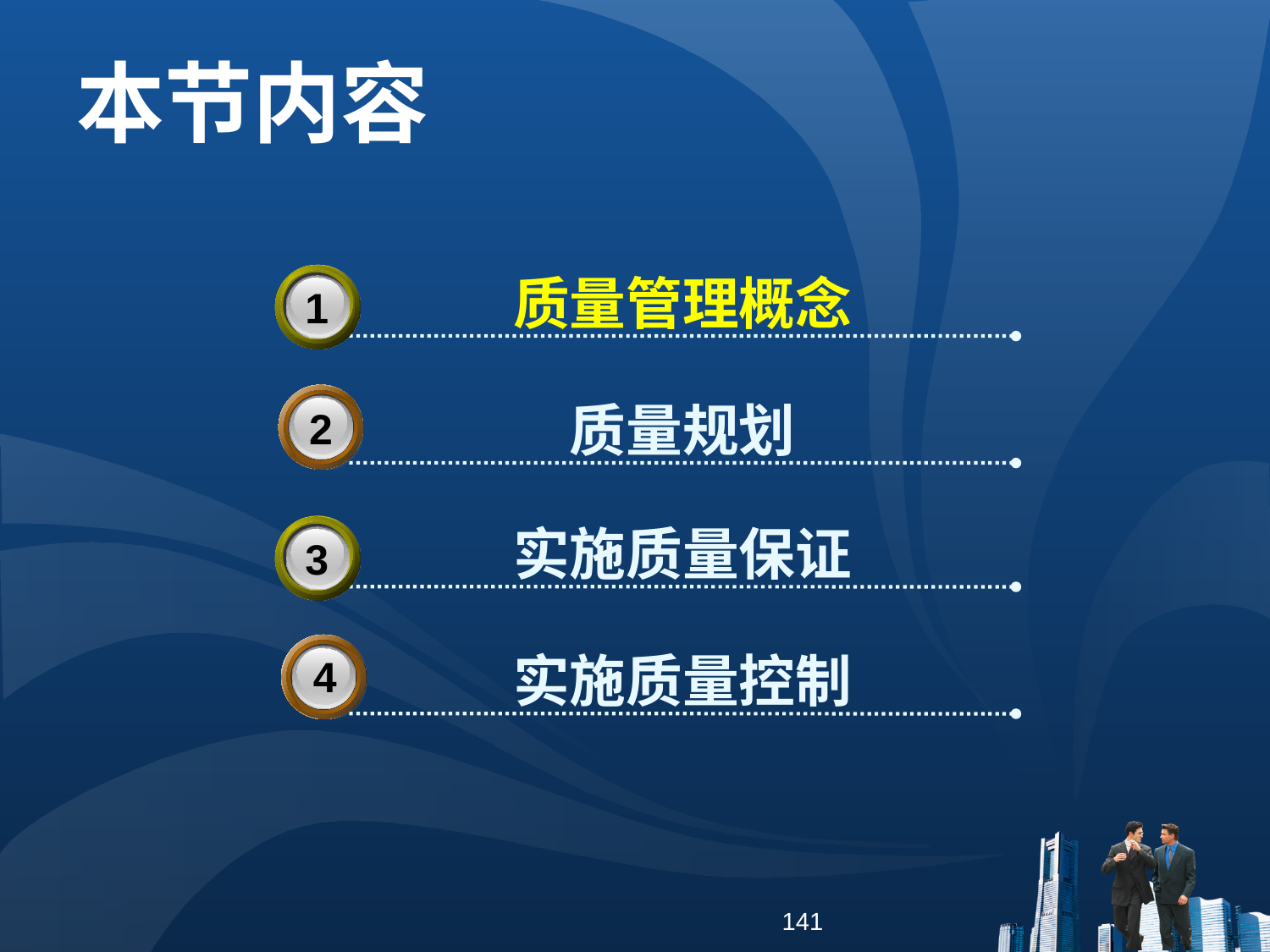

本节内容
质量管理概念

3

1

质量规划
2

实施质量保证

3

3

实施质量控制
4

141